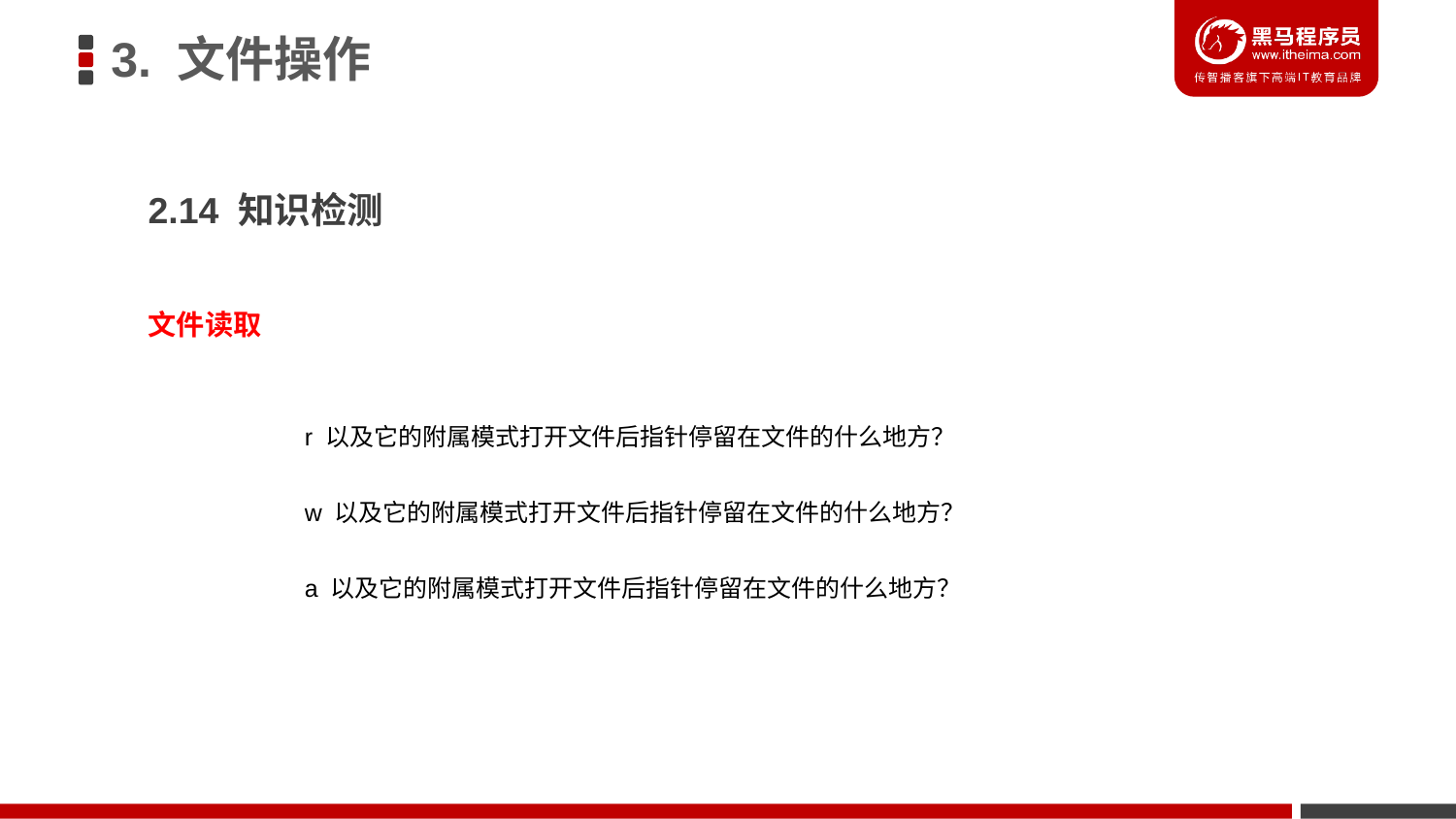

3. 文件操作
2.14 知识检测
文件读取

r 以及它的附属模式打开文件后指针停留在文件的什么地方？

w 以及它的附属模式打开文件后指针停留在文件的什么地方？

a 以及它的附属模式打开文件后指针停留在文件的什么地方？